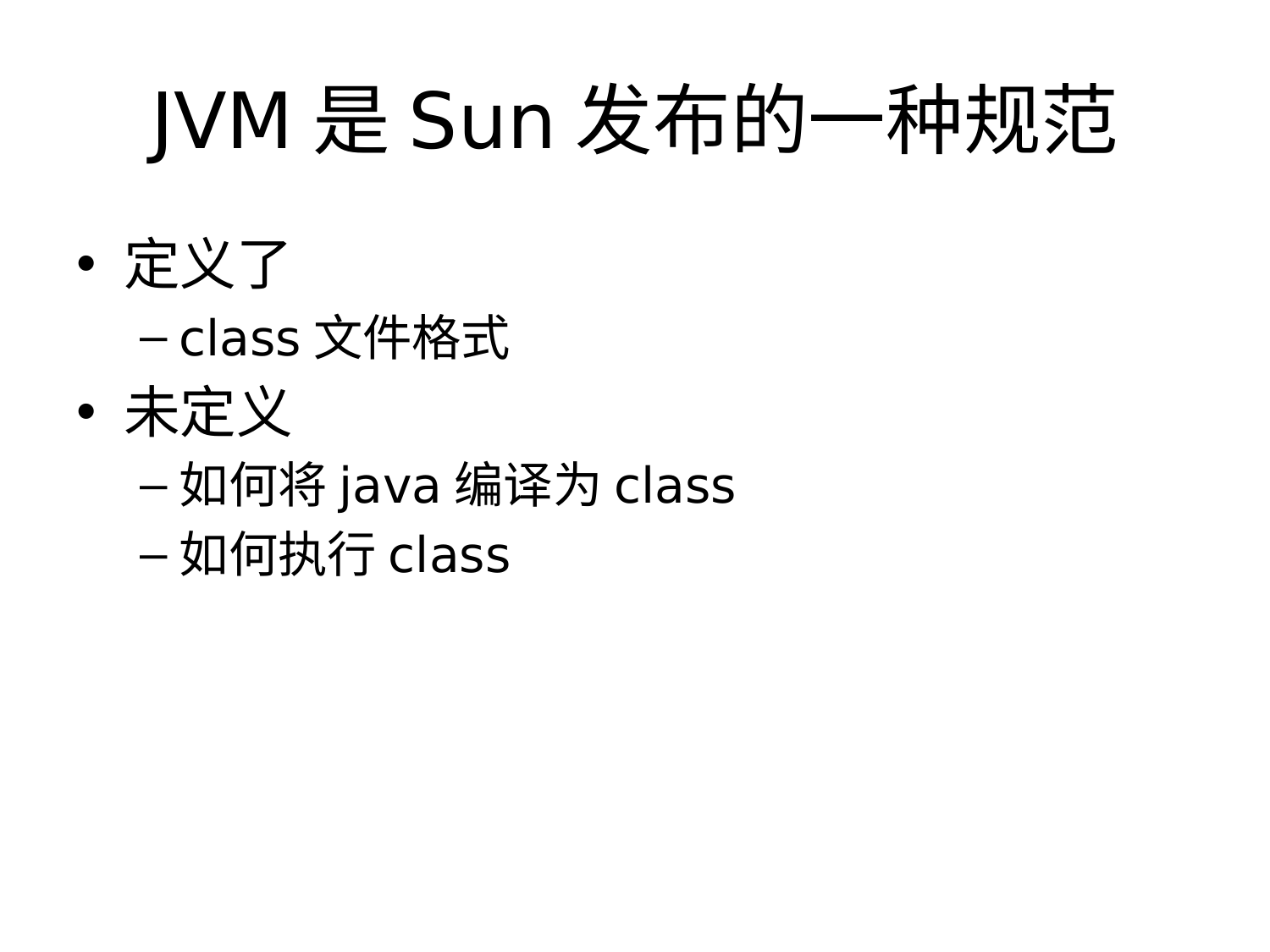

# JVM是Sun发布的一种规范
定义了
class文件格式
未定义
如何将java编译为class
如何执行class